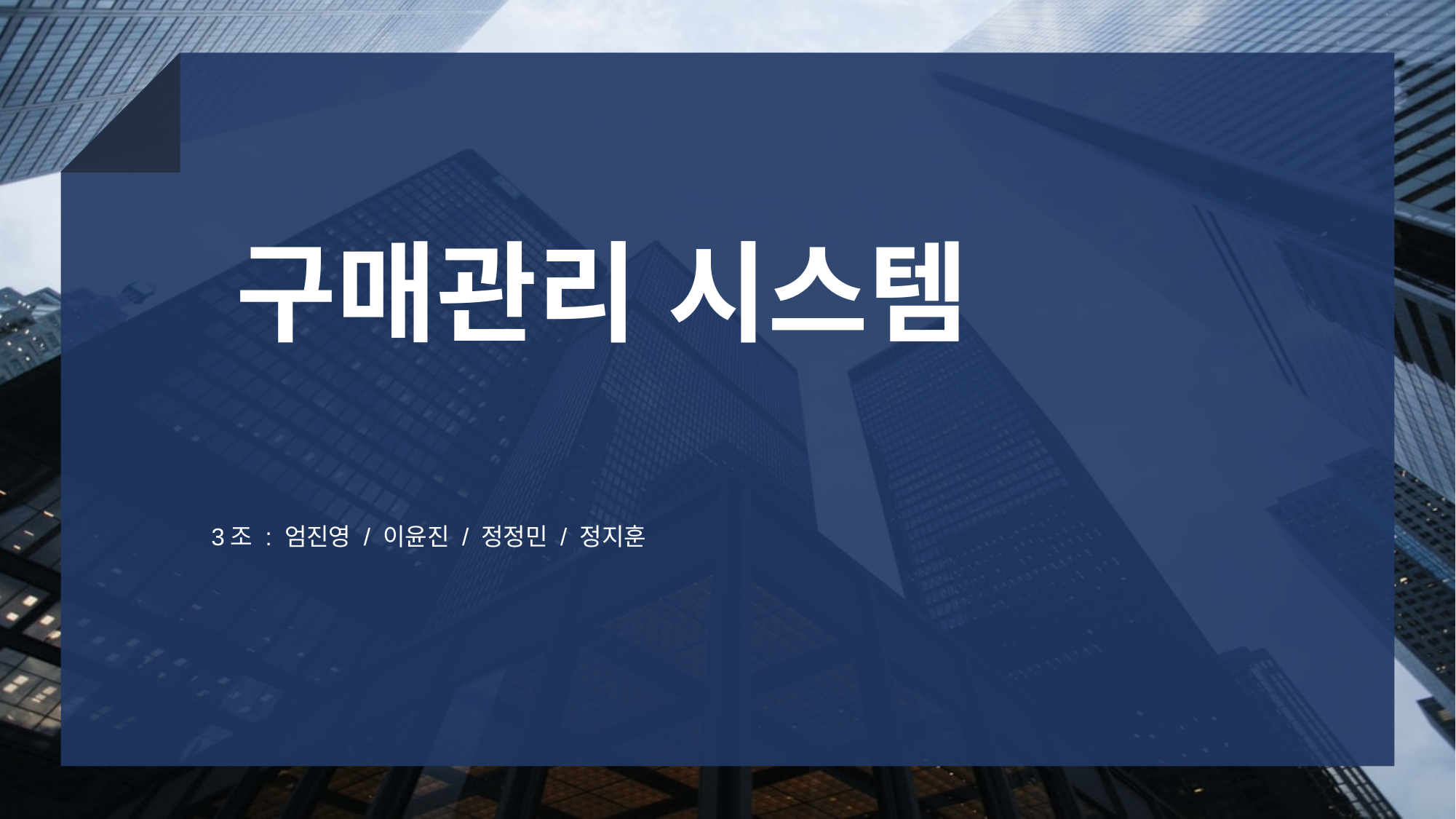

구매관리 시스템
3조 : 엄진영 / 이윤진 / 정정민 / 정지훈